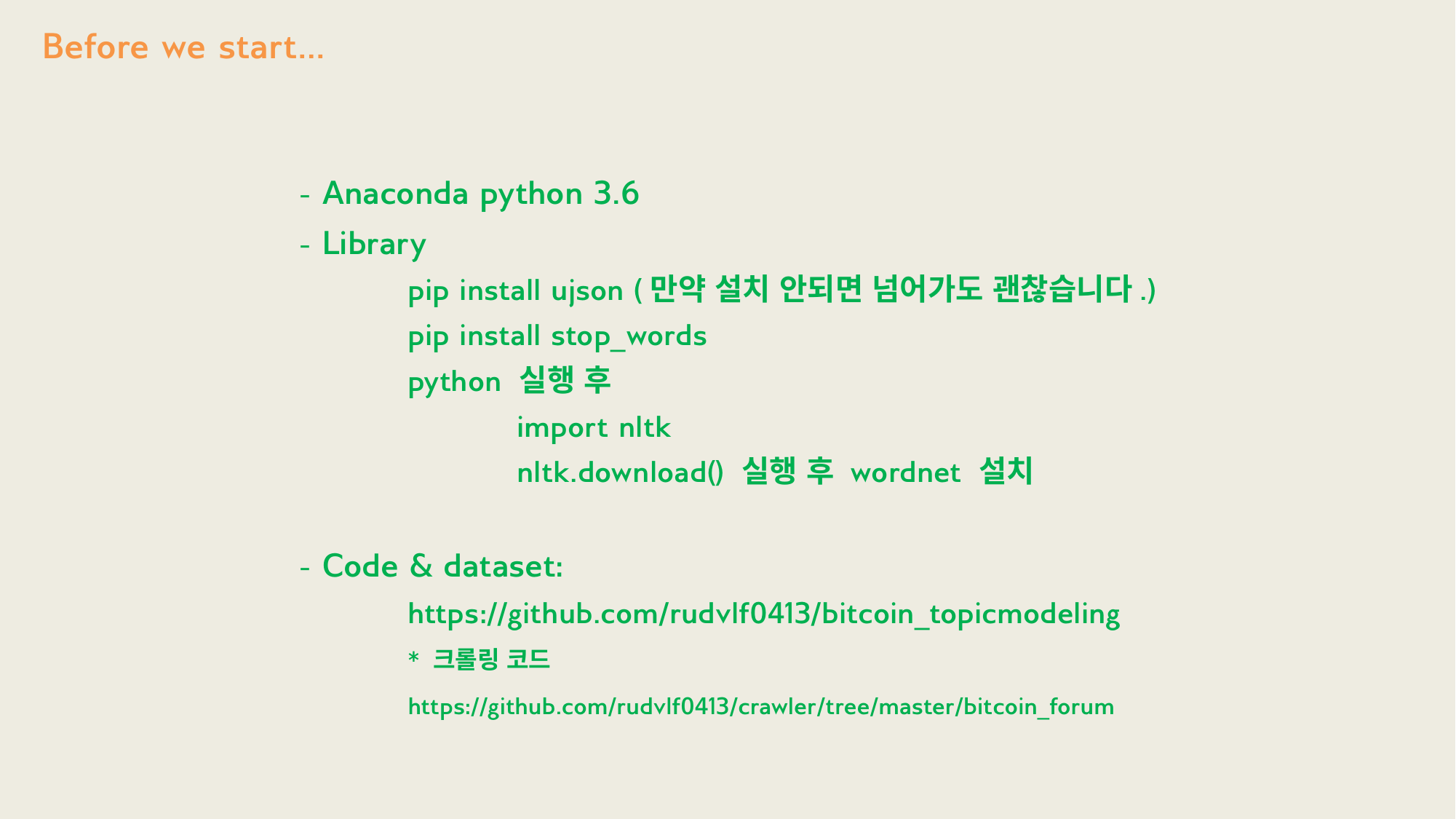

Before we start…
- Anaconda python 3.6
- Library
	pip install ujson (만약 설치 안되면 넘어가도 괜찮습니다.)
	pip install stop_words
	python 실행 후
		import nltk
		nltk.download() 실행 후 wordnet 설치

- Code & dataset:
	https://github.com/rudvlf0413/bitcoin_topicmodeling
	* 크롤링 코드
	https://github.com/rudvlf0413/crawler/tree/master/bitcoin_forum